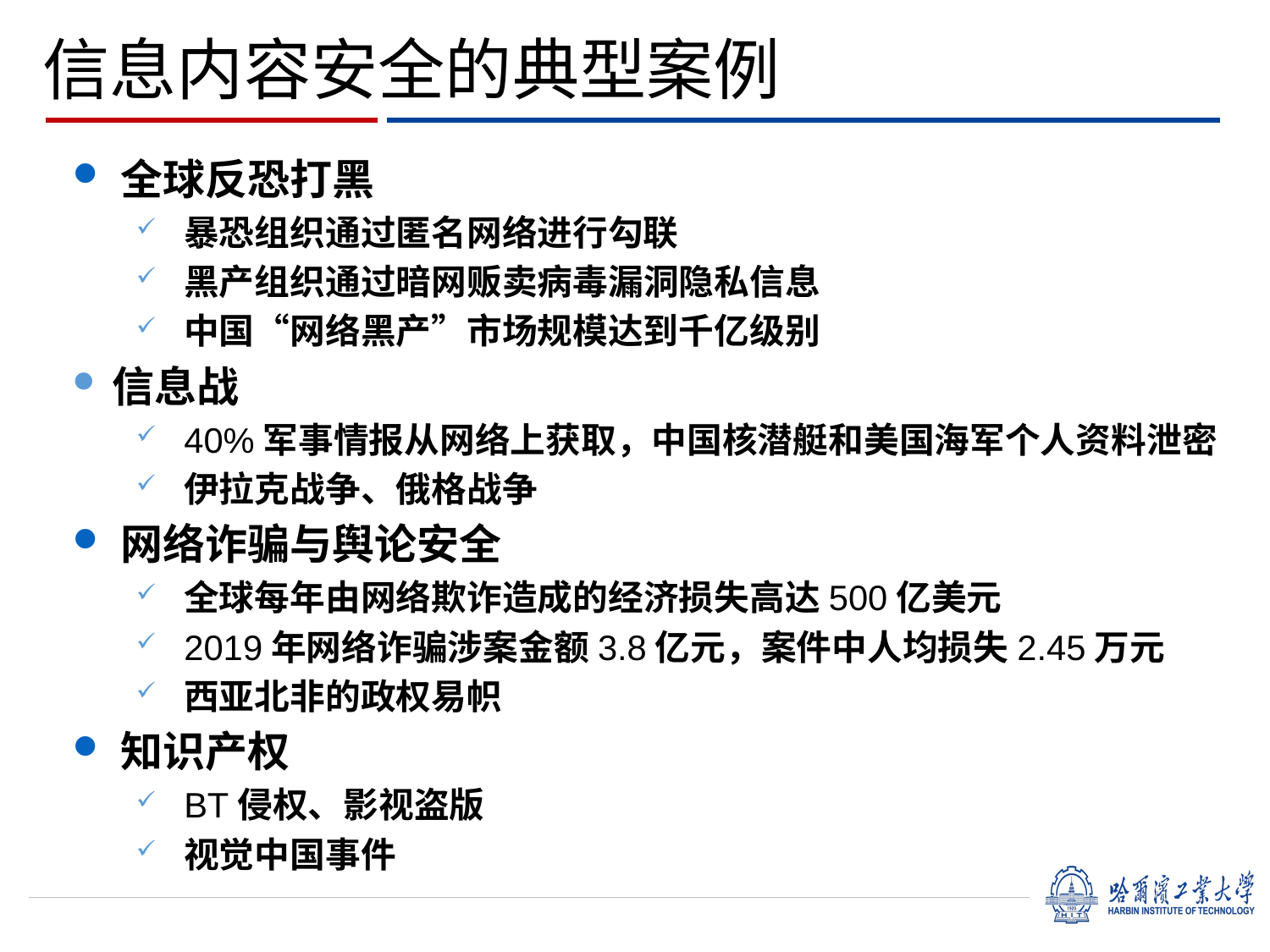

信息内容安全的典型案例
全球反恐打黑
暴恐组织通过匿名网络进行勾联
黑产组织通过暗网贩卖病毒漏洞隐私信息
中国“网络黑产”市场规模达到千亿级别
信息战
40%军事情报从网络上获取，中国核潜艇和美国海军个人资料泄密
伊拉克战争、俄格战争
网络诈骗与舆论安全
全球每年由网络欺诈造成的经济损失高达500亿美元
2019年网络诈骗涉案金额3.8亿元，案件中人均损失2.45万元
西亚北非的政权易帜
知识产权
BT侵权、影视盗版
视觉中国事件